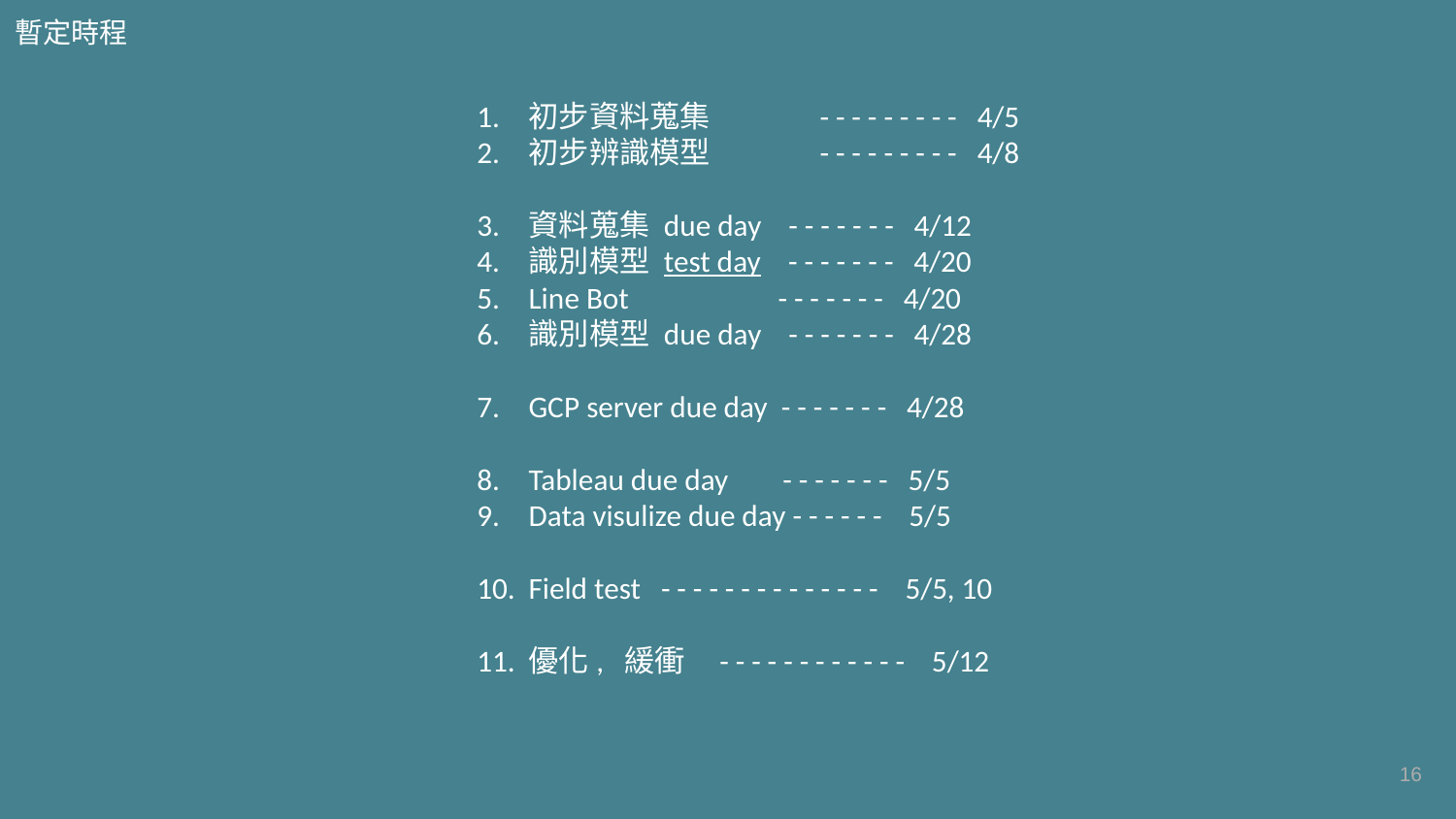

暫定時程
初步資料蒐集	- - - - - - - - -   4/5
初步辨識模型	- - - - - - - - -   4/8

資料蒐集 due day    - - - - - - -   4/12
識別模型 test day    - - - - - - -   4/20
Line Bot                      - - - - - - -   4/20
識別模型 due day    - - - - - - -   4/28

GCP server due day  - - - - - - -   4/28

Tableau due day        - - - - - - -   5/5
Data visulize due day - - - - - -    5/5

Field test   - - - - - - - - - - - - - -    5/5, 10

優化,  緩衝    - - - - - - - - - - - -    5/12
16